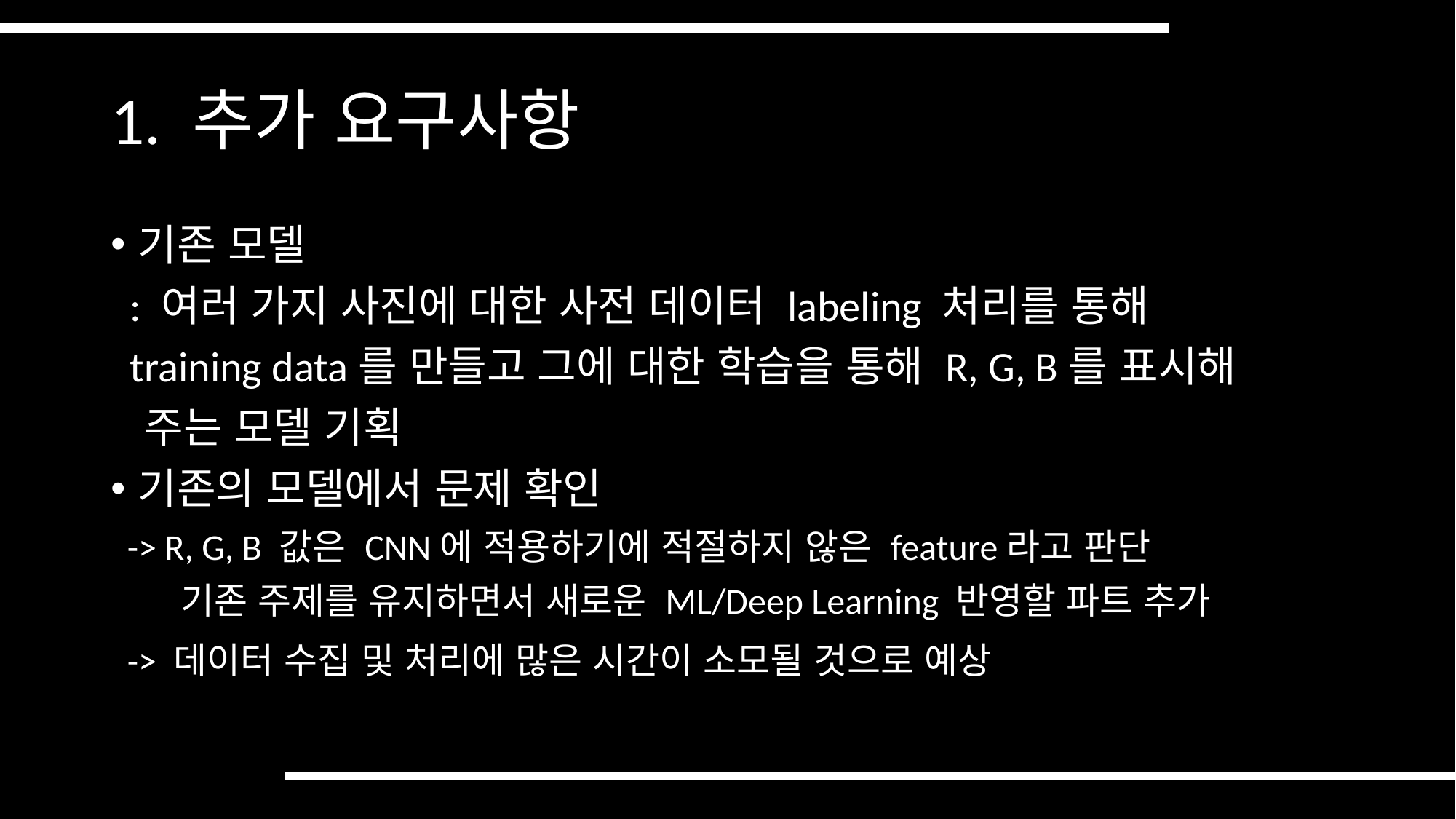

# 1. 추가 요구사항
기존 모델
  : 여러 가지 사진에 대한 사전 데이터 labeling 처리를 통해
  training data를 만들고 그에 대한 학습을 통해 R, G, B를 표시해
  주는 모델 기획
기존의 모델에서 문제 확인
  -> R, G, B 값은 CNN에 적용하기에 적절하지 않은 feature라고 판단
      기존 주제를 유지하면서 새로운 ML/Deep Learning 반영할 파트 추가
  -> 데이터 수집 및 처리에 많은 시간이 소모될 것으로 예상